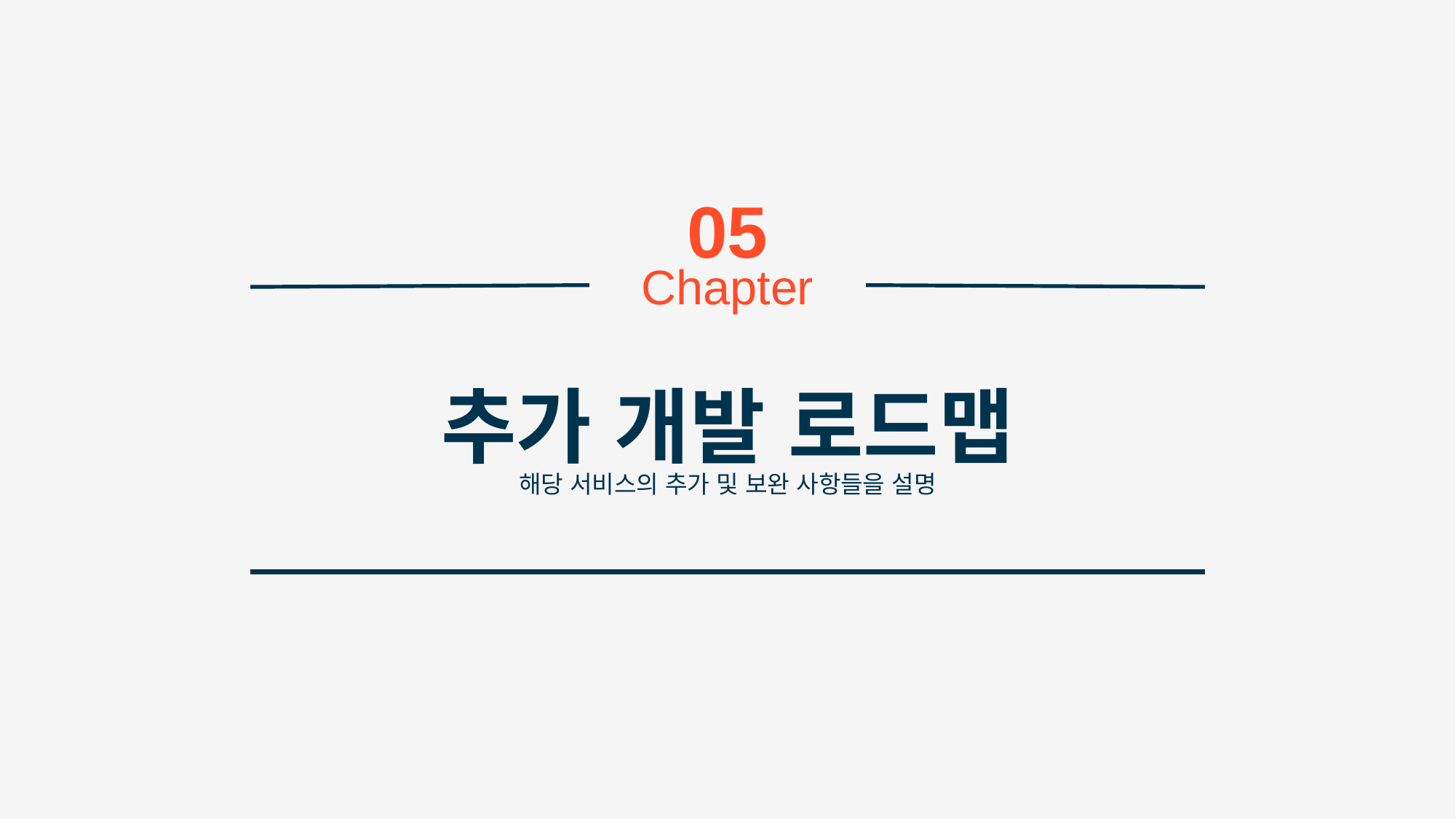

05
Chapter
추가 개발 로드맵
해당 서비스의 추가 및 보완 사항들을 설명